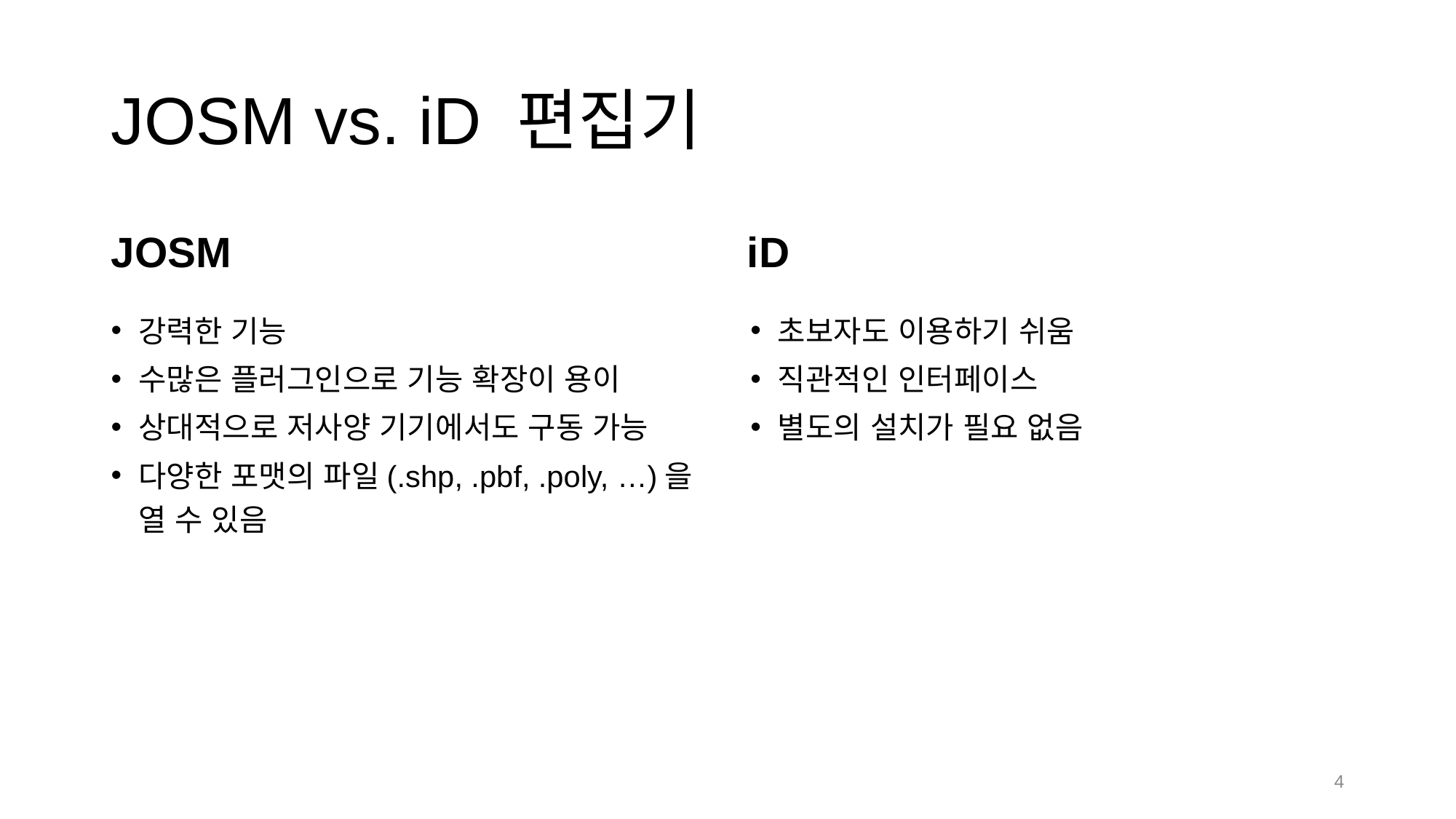

# JOSM vs. iD 편집기
JOSM
iD
강력한 기능
수많은 플러그인으로 기능 확장이 용이
상대적으로 저사양 기기에서도 구동 가능
다양한 포맷의 파일(.shp, .pbf, .poly, …)을 열 수 있음
초보자도 이용하기 쉬움
직관적인 인터페이스
별도의 설치가 필요 없음
4